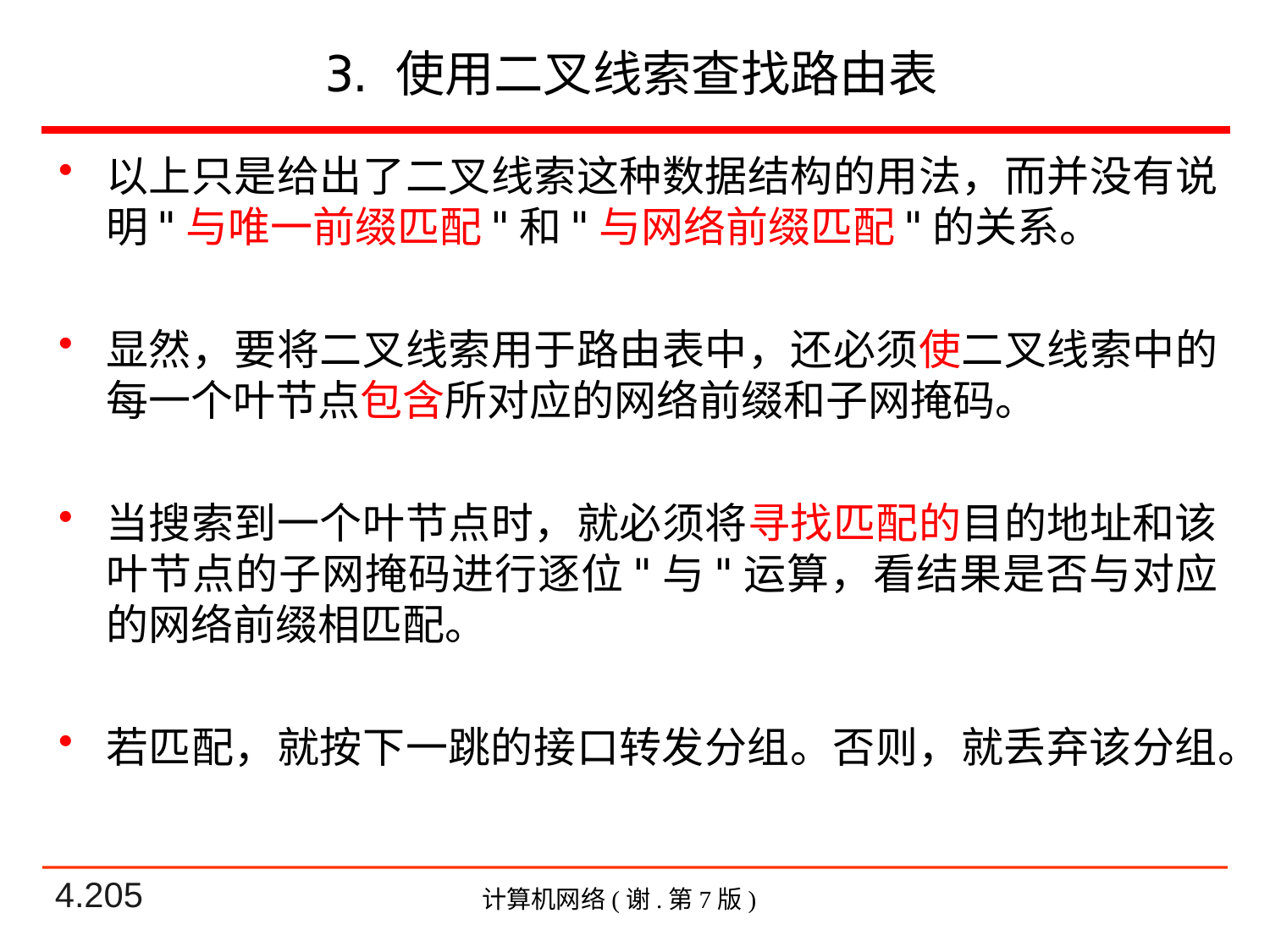

# 3. 使用二叉线索查找路由表
以上只是给出了二叉线索这种数据结构的用法，而并没有说明"与唯一前缀匹配"和"与网络前缀匹配"的关系。

显然，要将二叉线索用于路由表中，还必须使二叉线索中的每一个叶节点包含所对应的网络前缀和子网掩码。

当搜索到一个叶节点时，就必须将寻找匹配的目的地址和该叶节点的子网掩码进行逐位"与"运算，看结果是否与对应的网络前缀相匹配。

若匹配，就按下一跳的接口转发分组。否则，就丢弃该分组。